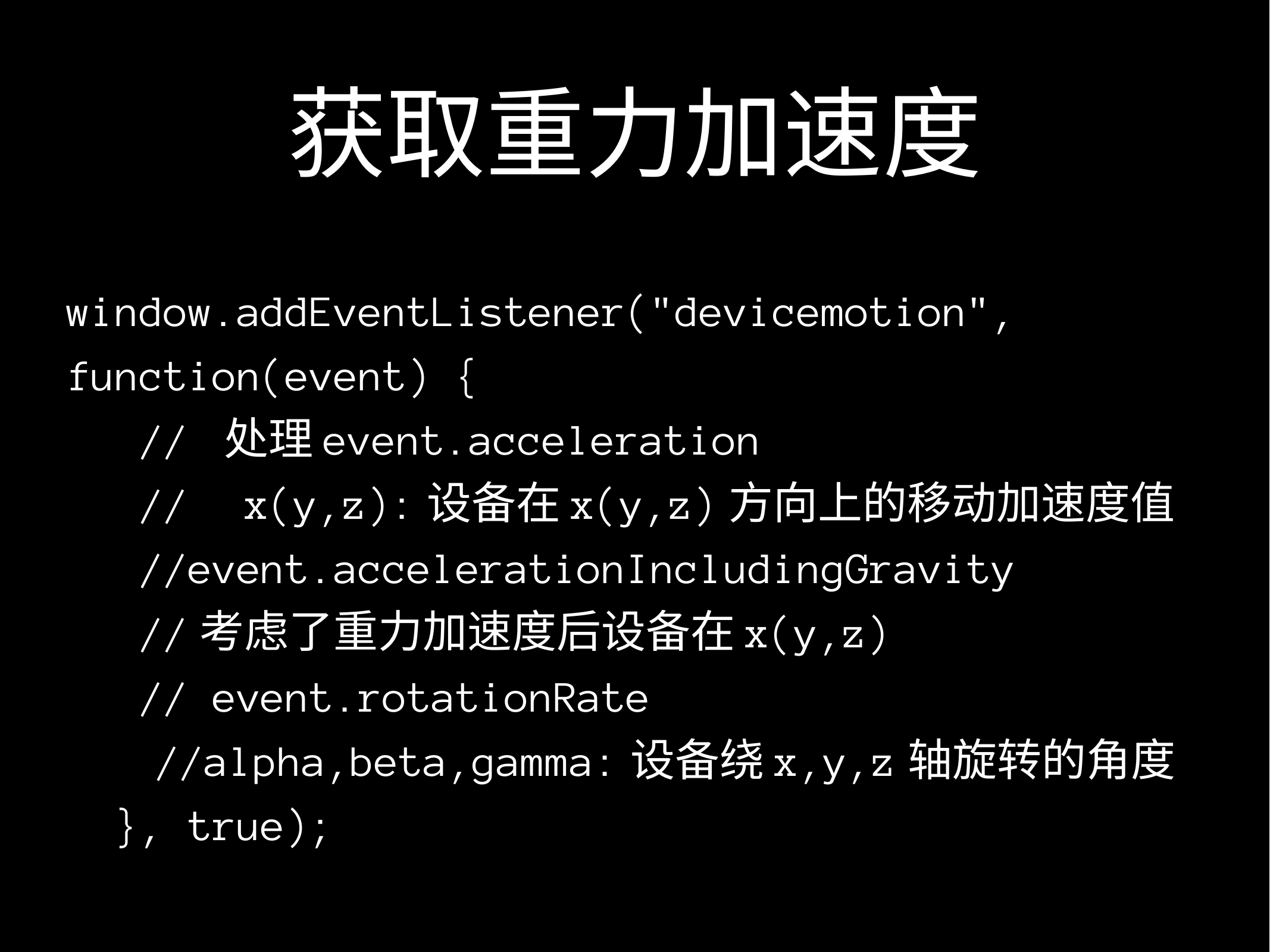

# 获取重力加速度
window.addEventListener("devicemotion", function(event) {
   // 处理event.acceleration
   //	x(y,z):设备在x(y,z)方向上的移动加速度值
   //event.accelerationIncludingGravity
   //考虑了重力加速度后设备在x(y,z)
   // event.rotationRate
	//alpha,beta,gamma:设备绕x,y,z轴旋转的角度
  }, true);